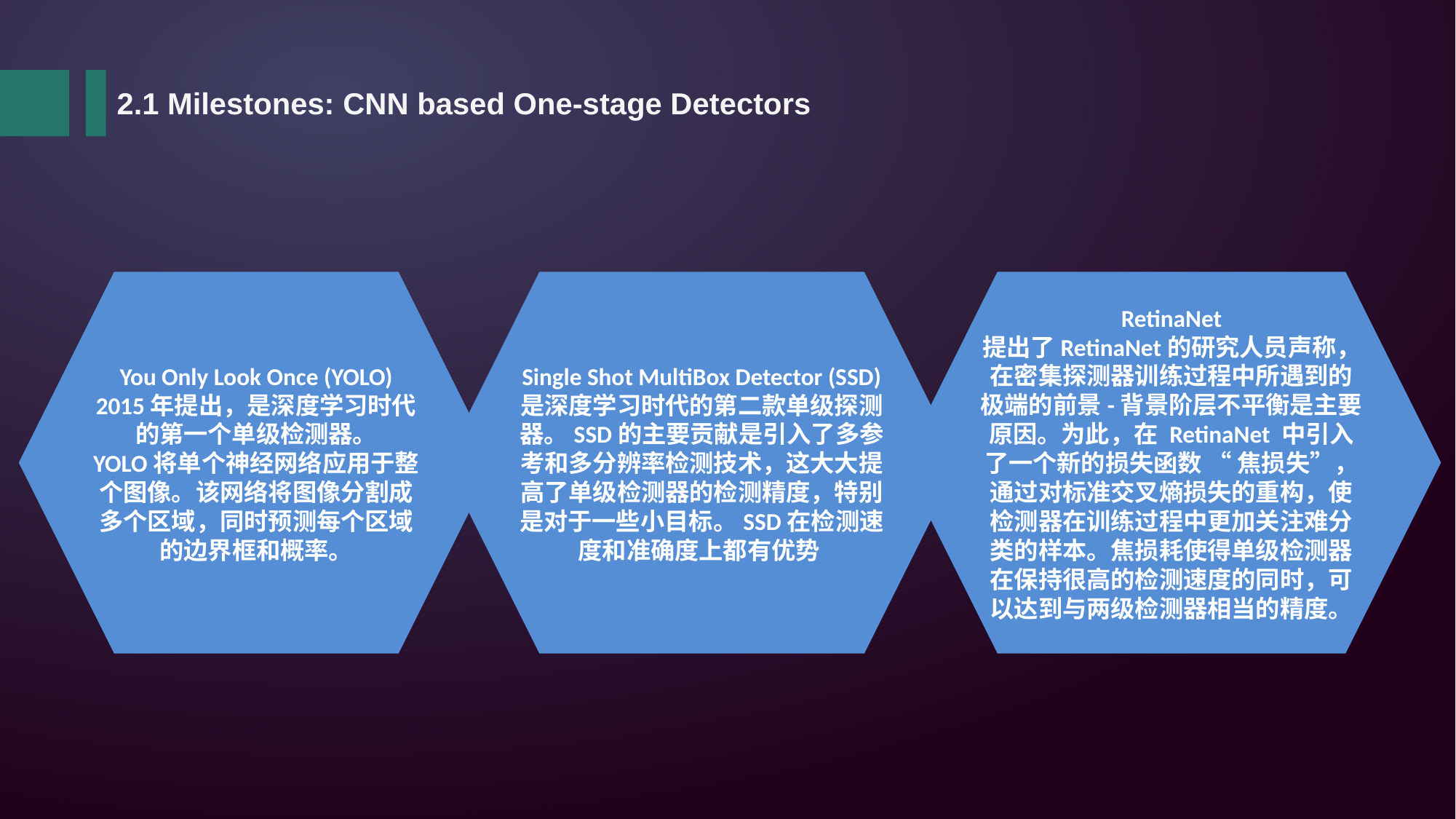

2.1 Milestones: CNN based One-stage Detectors
RetinaNet
提出了RetinaNet的研究人员声称，在密集探测器训练过程中所遇到的极端的前景-背景阶层不平衡是主要原因。为此，在 RetinaNet 中引入了一个新的损失函数 “ 焦损失”，通过对标准交叉熵损失的重构，使检测器在训练过程中更加关注难分类的样本。焦损耗使得单级检测器在保持很高的检测速度的同时，可以达到与两级检测器相当的精度。
You Only Look Once (YOLO)
2015年提出，是深度学习时代的第一个单级检测器。
YOLO将单个神经网络应用于整个图像。该网络将图像分割成多个区域，同时预测每个区域的边界框和概率。
Single Shot MultiBox Detector (SSD)
是深度学习时代的第二款单级探测器。SSD的主要贡献是引入了多参考和多分辨率检测技术，这大大提高了单级检测器的检测精度，特别是对于一些小目标。SSD在检测速度和准确度上都有优势